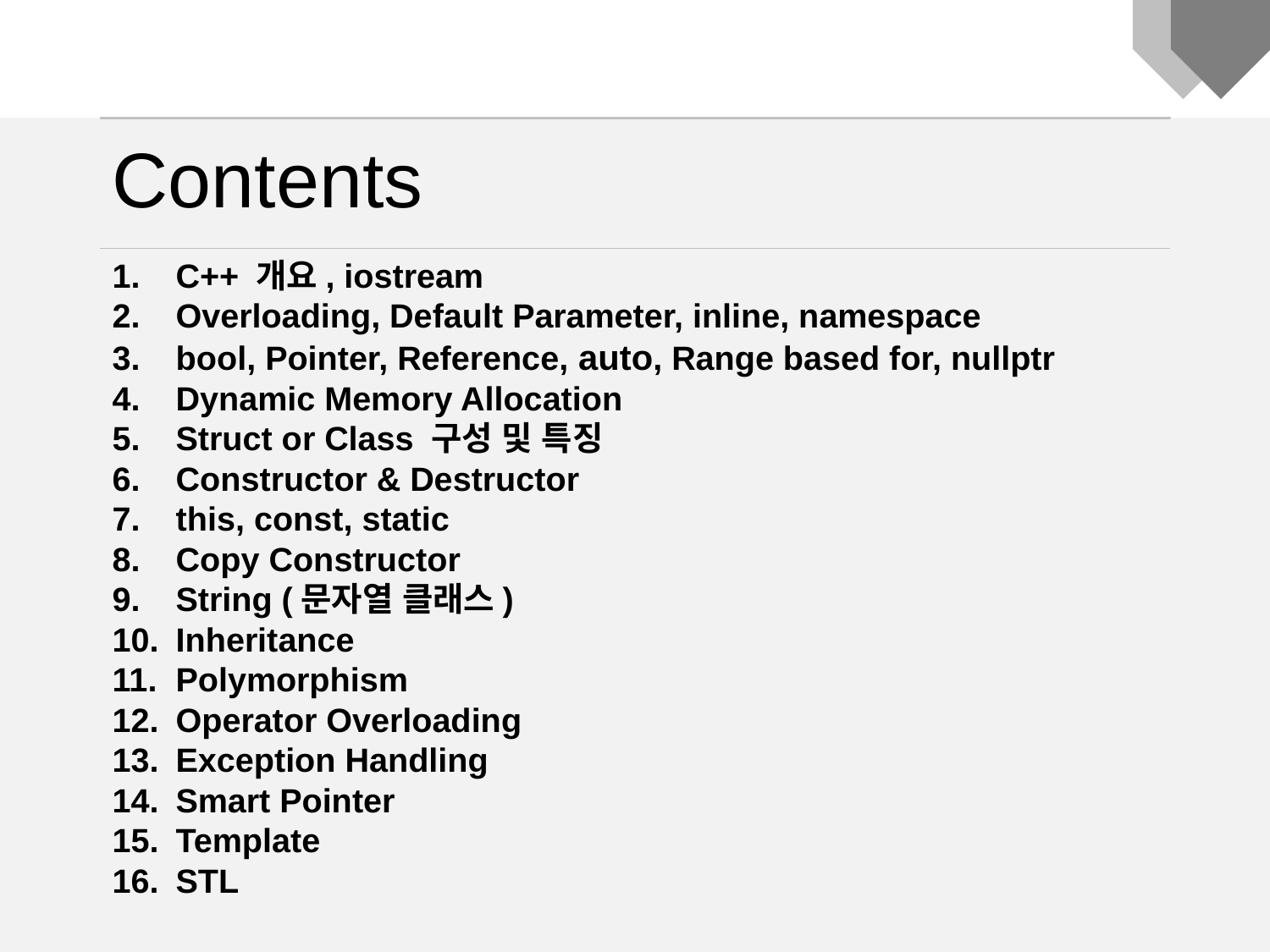

Contents
C++ 개요, iostream
Overloading, Default Parameter, inline, namespace
bool, Pointer, Reference, auto, Range based for, nullptr
Dynamic Memory Allocation
Struct or Class 구성 및 특징
Constructor & Destructor
this, const, static
Copy Constructor
String (문자열 클래스)
Inheritance
Polymorphism
Operator Overloading
Exception Handling
Smart Pointer
Template
STL